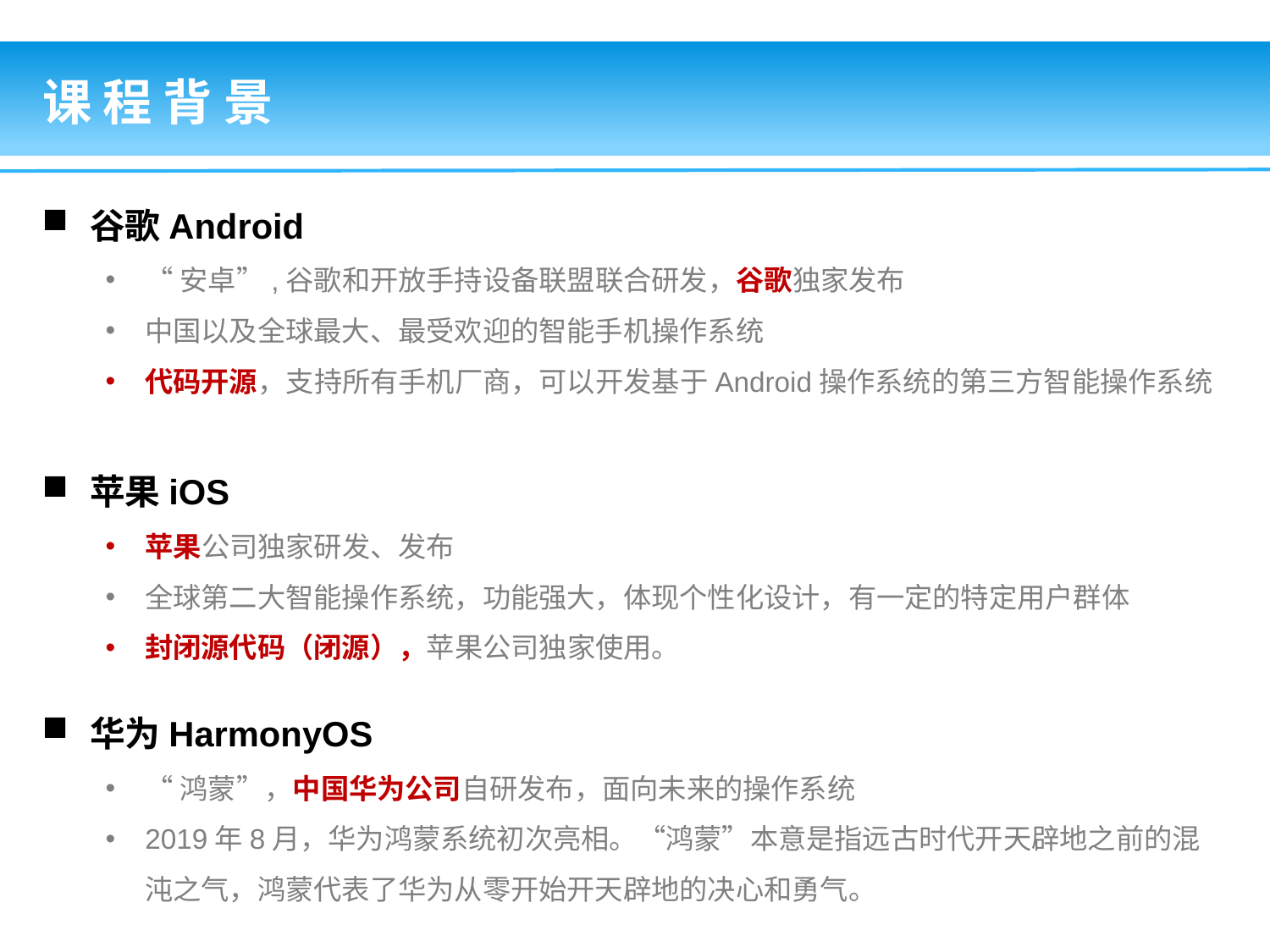

课 程 背 景
谷歌Android
“安卓”,谷歌和开放手持设备联盟联合研发，谷歌独家发布
中国以及全球最大、最受欢迎的智能手机操作系统
代码开源，支持所有手机厂商，可以开发基于Android操作系统的第三方智能操作系统

苹果iOS
苹果公司独家研发、发布
全球第二大智能操作系统，功能强大，体现个性化设计，有一定的特定用户群体
封闭源代码（闭源），苹果公司独家使用。
华为HarmonyOS
“鸿蒙”，中国华为公司自研发布，面向未来的操作系统
2019年8月，华为鸿蒙系统初次亮相。“鸿蒙”本意是指远古时代开天辟地之前的混沌之气，鸿蒙代表了华为从零开始开天辟地的决心和勇气。